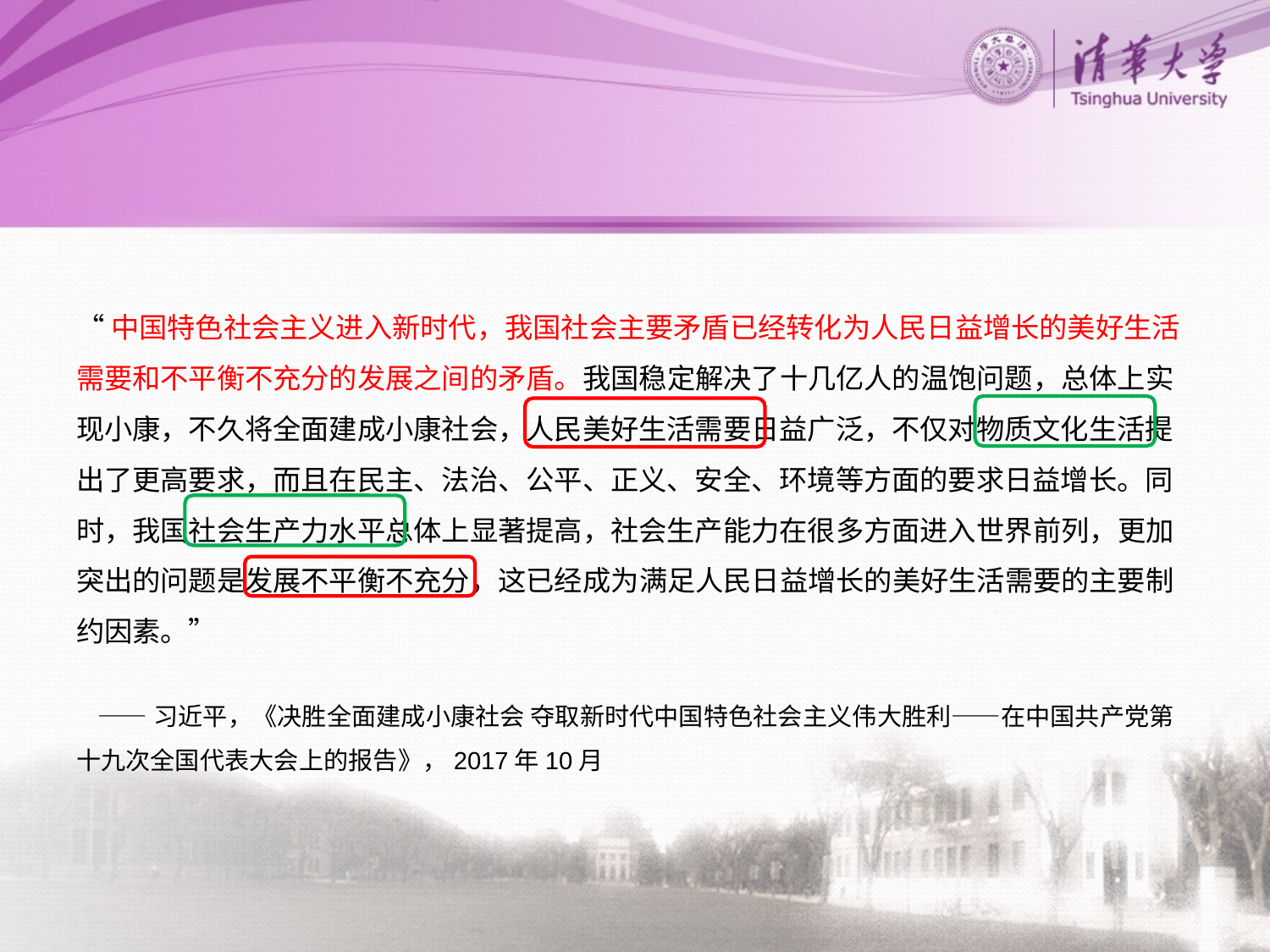

#

“中国特色社会主义进入新时代，我国社会主要矛盾已经转化为人民日益增长的美好生活需要和不平衡不充分的发展之间的矛盾。我国稳定解决了十几亿人的温饱问题，总体上实现小康，不久将全面建成小康社会，人民美好生活需要日益广泛，不仅对物质文化生活提出了更高要求，而且在民主、法治、公平、正义、安全、环境等方面的要求日益增长。同时，我国社会生产力水平总体上显著提高，社会生产能力在很多方面进入世界前列，更加突出的问题是发展不平衡不充分，这已经成为满足人民日益增长的美好生活需要的主要制约因素。”

    ——习近平，《决胜全面建成小康社会 夺取新时代中国特色社会主义伟大胜利——在中国共产党第十九次全国代表大会上的报告》，2017年10月